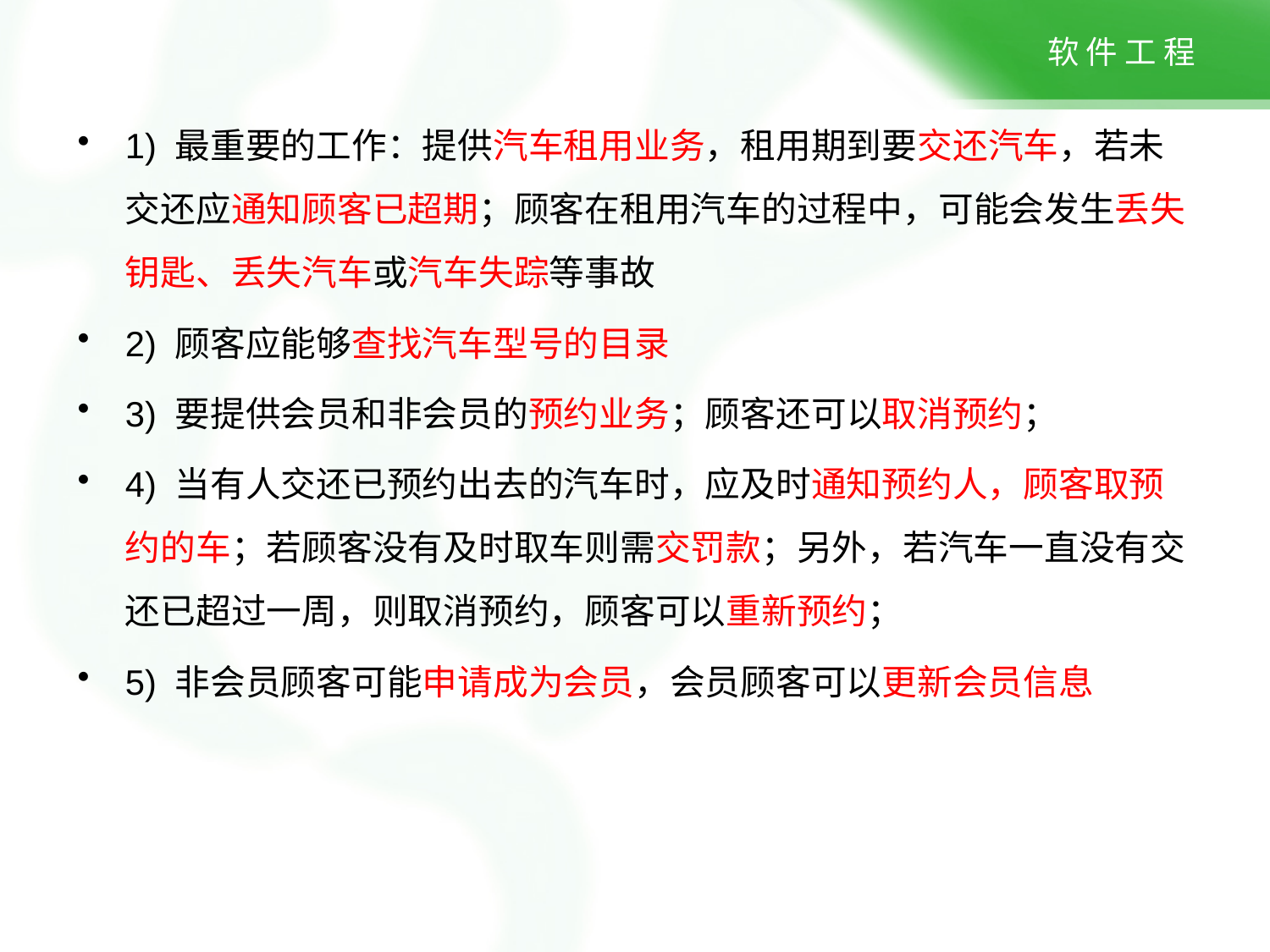

1) 最重要的工作：提供汽车租用业务，租用期到要交还汽车，若未交还应通知顾客已超期；顾客在租用汽车的过程中，可能会发生丢失钥匙、丢失汽车或汽车失踪等事故
2) 顾客应能够查找汽车型号的目录
3) 要提供会员和非会员的预约业务；顾客还可以取消预约；
4) 当有人交还已预约出去的汽车时，应及时通知预约人，顾客取预约的车；若顾客没有及时取车则需交罚款；另外，若汽车一直没有交还已超过一周，则取消预约，顾客可以重新预约；
5) 非会员顾客可能申请成为会员，会员顾客可以更新会员信息